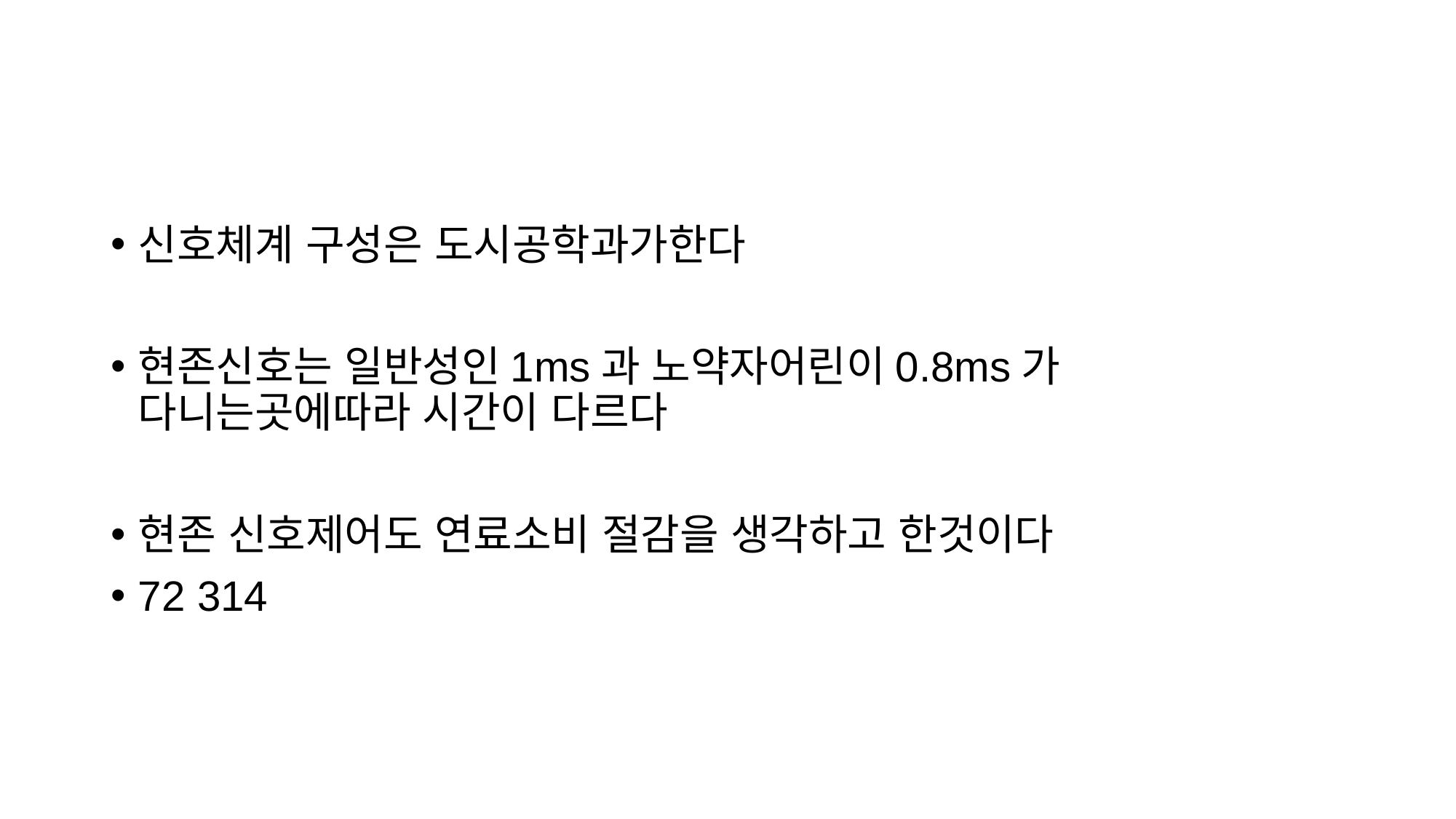

#
신호체계 구성은 도시공학과가한다

현존신호는 일반성인1ms과 노약자어린이0.8ms가 다니는곳에따라 시간이 다르다

현존 신호제어도 연료소비 절감을 생각하고 한것이다
72 314